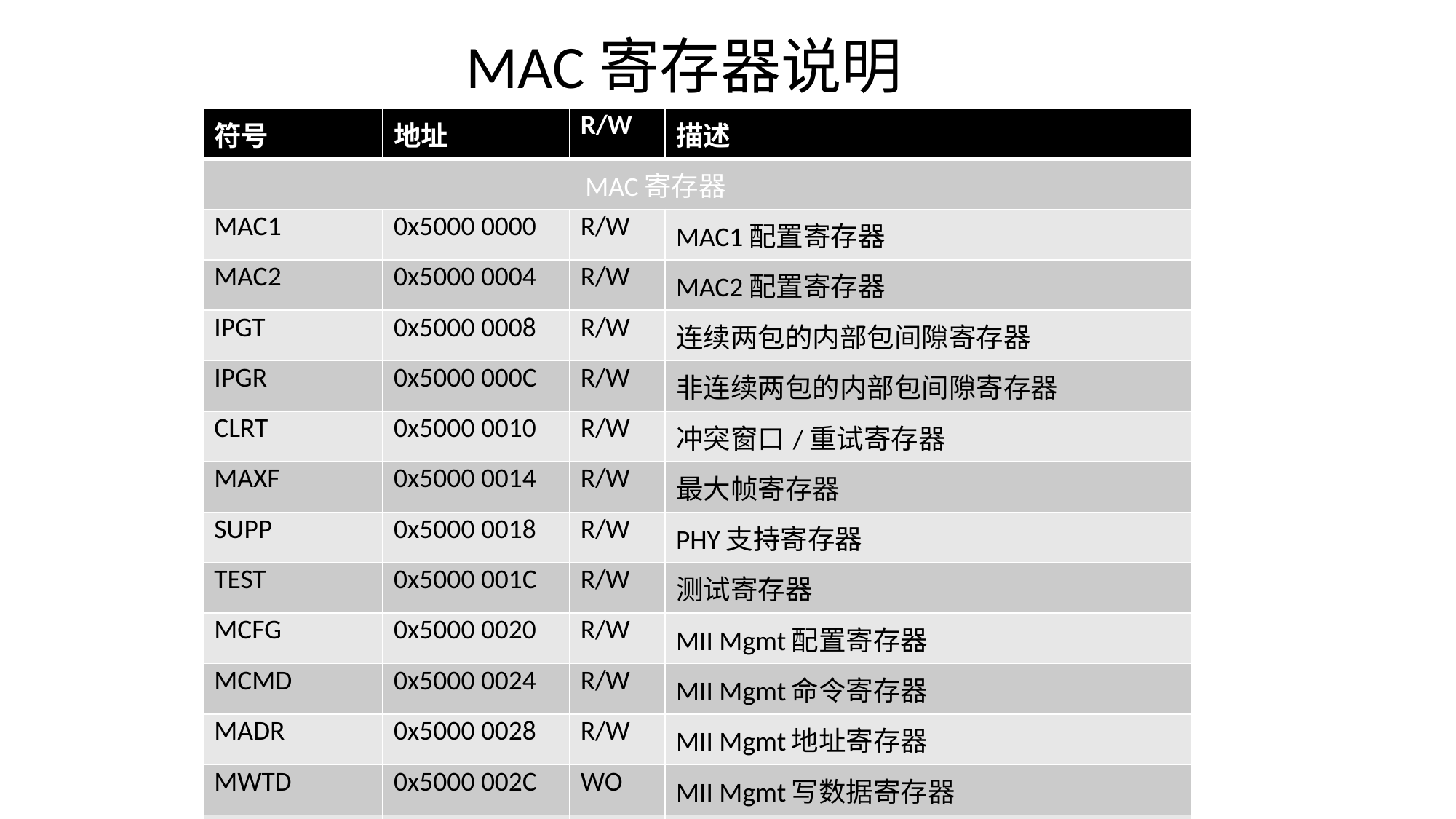

MAC寄存器说明
| 符号 | 地址 | R/W | 描述 |
| --- | --- | --- | --- |
| MAC寄存器 |  |  |  |
| MAC1 | 0x5000 0000 | R/W | MAC1配置寄存器 |
| MAC2 | 0x5000 0004 | R/W | MAC2配置寄存器 |
| IPGT | 0x5000 0008 | R/W | 连续两包的内部包间隙寄存器 |
| IPGR | 0x5000 000C | R/W | 非连续两包的内部包间隙寄存器 |
| CLRT | 0x5000 0010 | R/W | 冲突窗口/重试寄存器 |
| MAXF | 0x5000 0014 | R/W | 最大帧寄存器 |
| SUPP | 0x5000 0018 | R/W | PHY支持寄存器 |
| TEST | 0x5000 001C | R/W | 测试寄存器 |
| MCFG | 0x5000 0020 | R/W | MII Mgmt配置寄存器 |
| MCMD | 0x5000 0024 | R/W | MII Mgmt命令寄存器 |
| MADR | 0x5000 0028 | R/W | MII Mgmt地址寄存器 |
| MWTD | 0x5000 002C | WO | MII Mgmt写数据寄存器 |
| MRDD | 0x5000 0030 | RO | MII Mgmt读数据寄存器 |